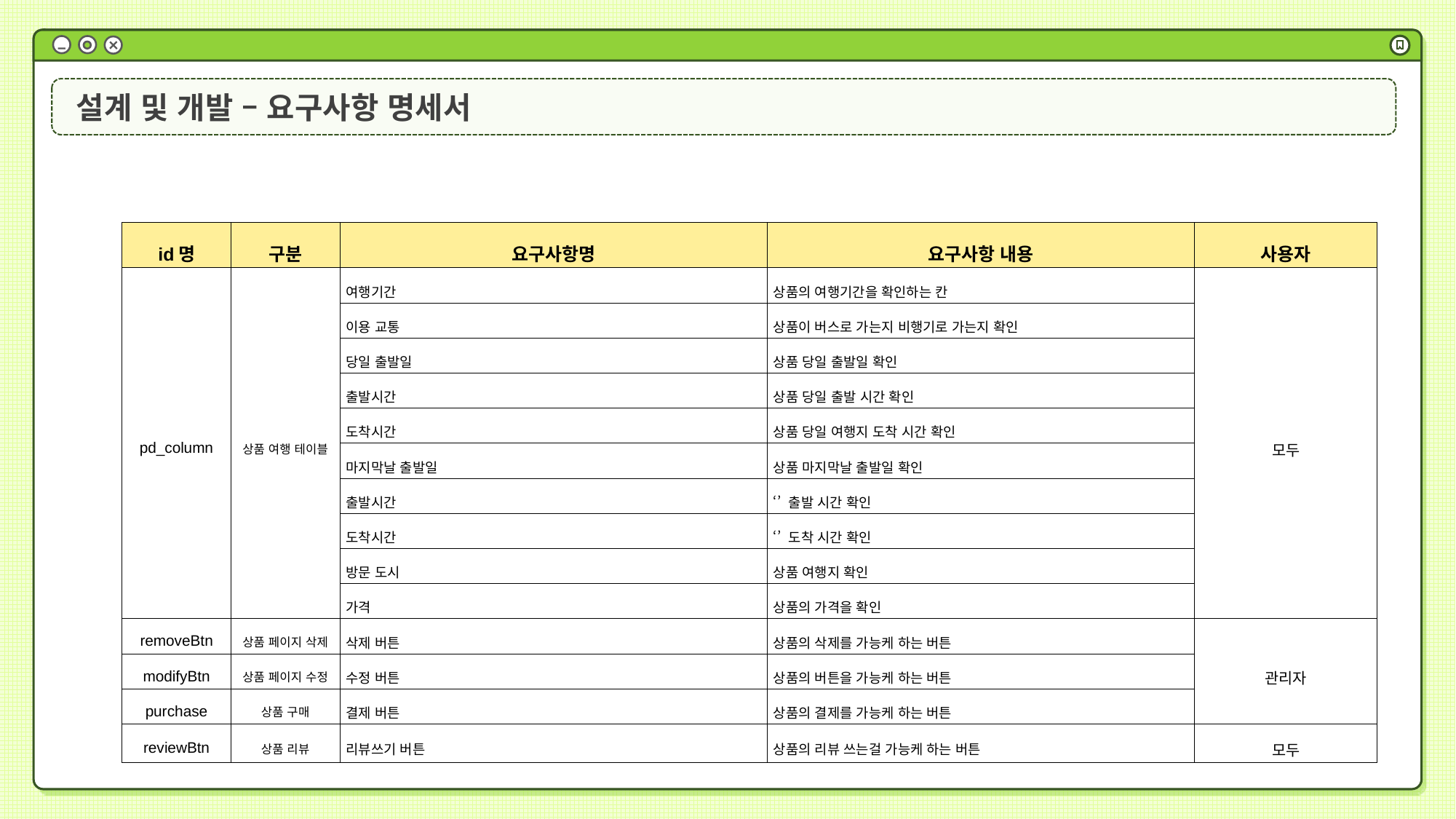

설계 및 개발 – 요구사항 명세서
| id명 | 구분 | 요구사항명 | 요구사항 내용 | 사용자 |
| --- | --- | --- | --- | --- |
| pd\_column | 상품 여행 테이블 | 여행기간 | 상품의 여행기간을 확인하는 칸 | 모두 |
|  |  | 이용 교통 | 상품이 버스로 가는지 비행기로 가는지 확인 |  |
|  |  | 당일 출발일 | 상품 당일 출발일 확인 |  |
|  |  | 출발시간 | 상품 당일 출발 시간 확인 |  |
|  |  | 도착시간 | 상품 당일 여행지 도착 시간 확인 |  |
|  |  | 마지막날 출발일 | 상품 마지막날 출발일 확인 |  |
|  |  | 출발시간 | ‘’ 출발 시간 확인 |  |
|  |  | 도착시간 | ‘’ 도착 시간 확인 |  |
|  |  | 방문 도시 | 상품 여행지 확인 |  |
|  |  | 가격 | 상품의 가격을 확인 |  |
| removeBtn | 상품 페이지 삭제 | 삭제 버튼 | 상품의 삭제를 가능케 하는 버튼 | 관리자 |
| modifyBtn | 상품 페이지 수정 | 수정 버튼 | 상품의 버튼을 가능케 하는 버튼 |  |
| purchase | 상품 구매 | 결제 버튼 | 상품의 결제를 가능케 하는 버튼 |  |
| reviewBtn | 상품 리뷰 | 리뷰쓰기 버튼 | 상품의 리뷰 쓰는걸 가능케 하는 버튼 | 모두 |